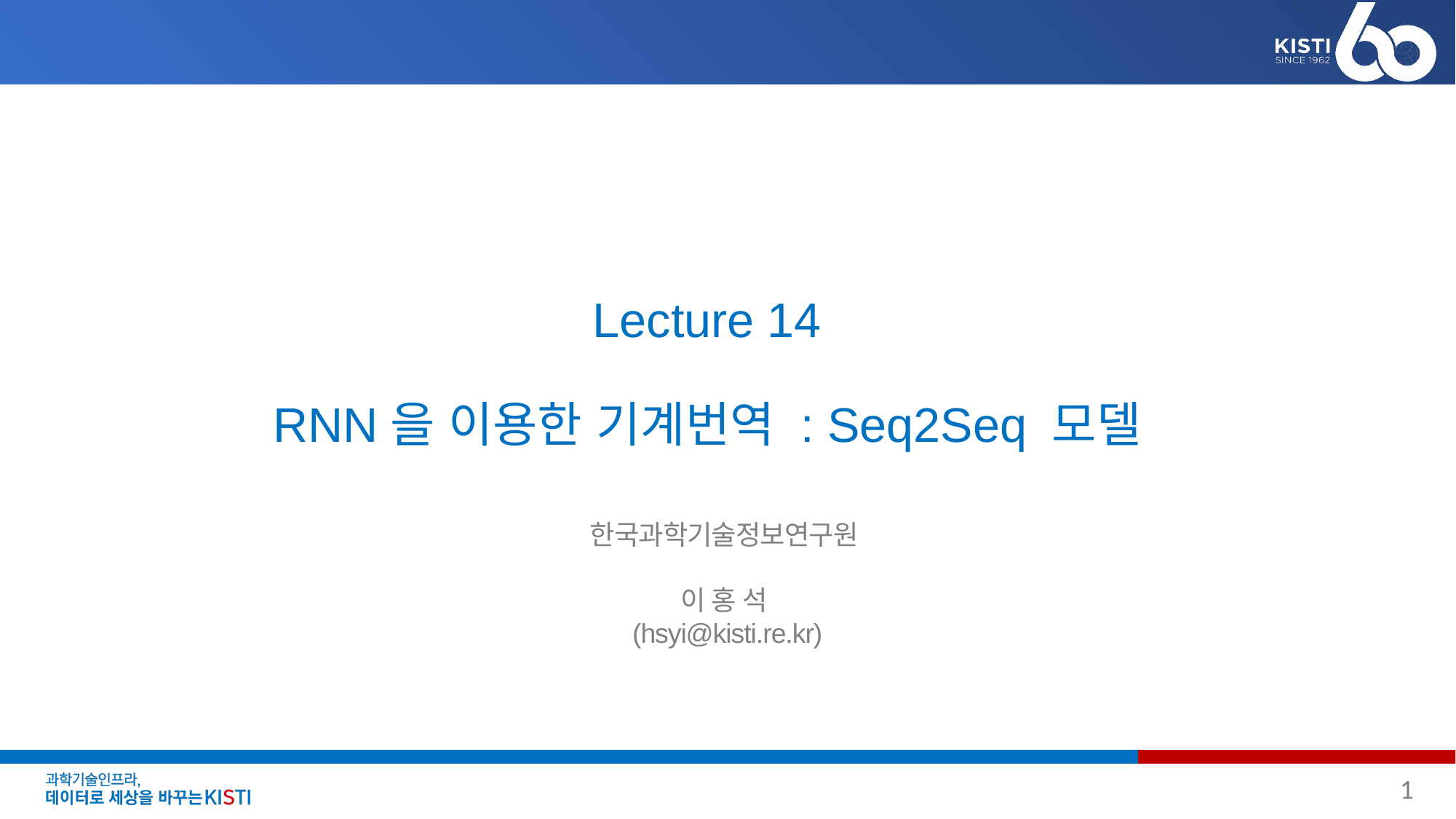

# Lecture 14 RNN을 이용한 기계번역 : Seq2Seq 모델
한국과학기술정보연구원

이 홍 석
(hsyi@kisti.re.kr)
1